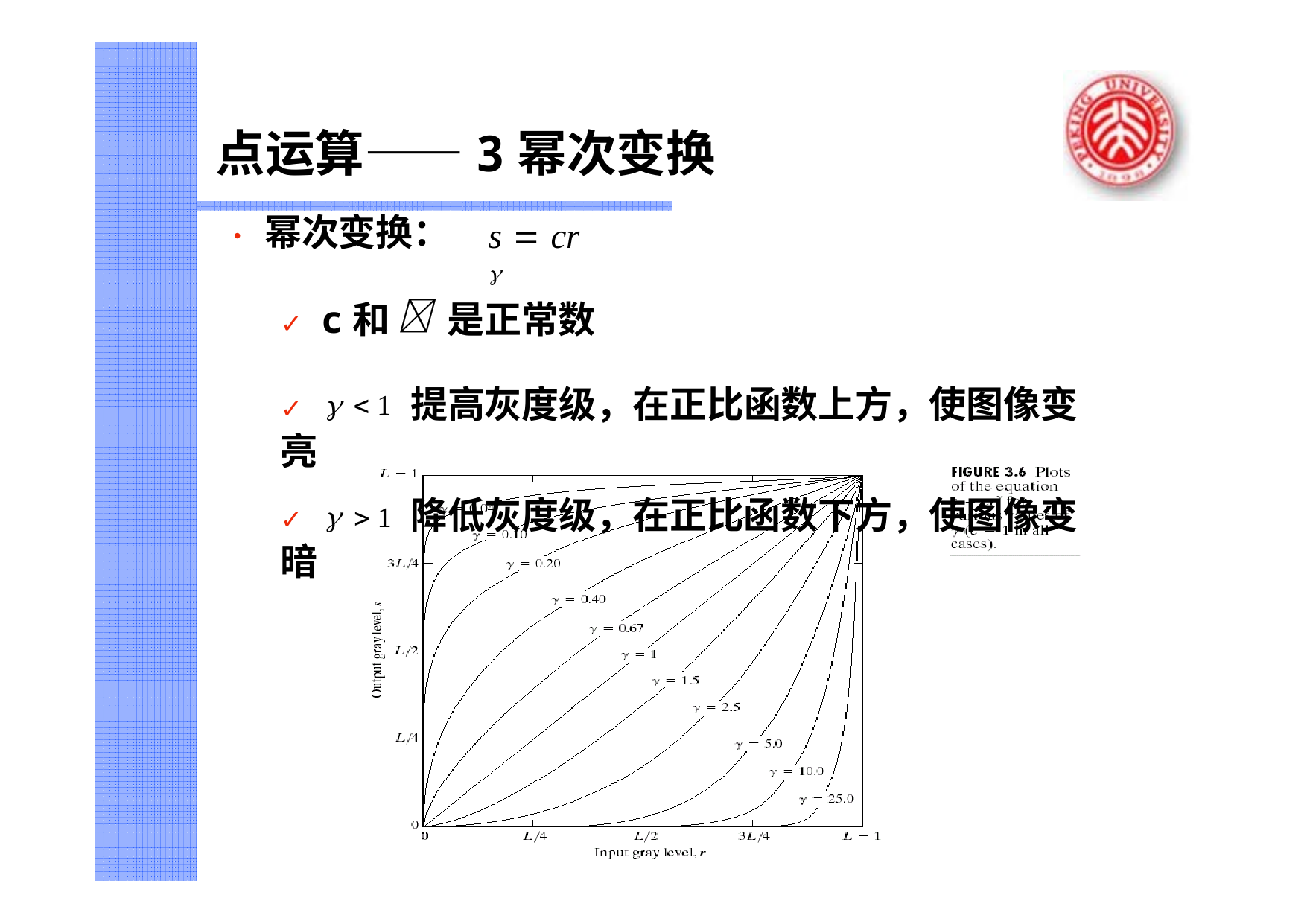

# 点运算——3幂次变换
•	幂次变换：
s = cr γ
✓	c和 γ  是正常数
✓	γ < 1 提高灰度级，在正比函数上方，使图像变亮
✓	γ > 1 降低灰度级，在正比函数下方，使图像变暗